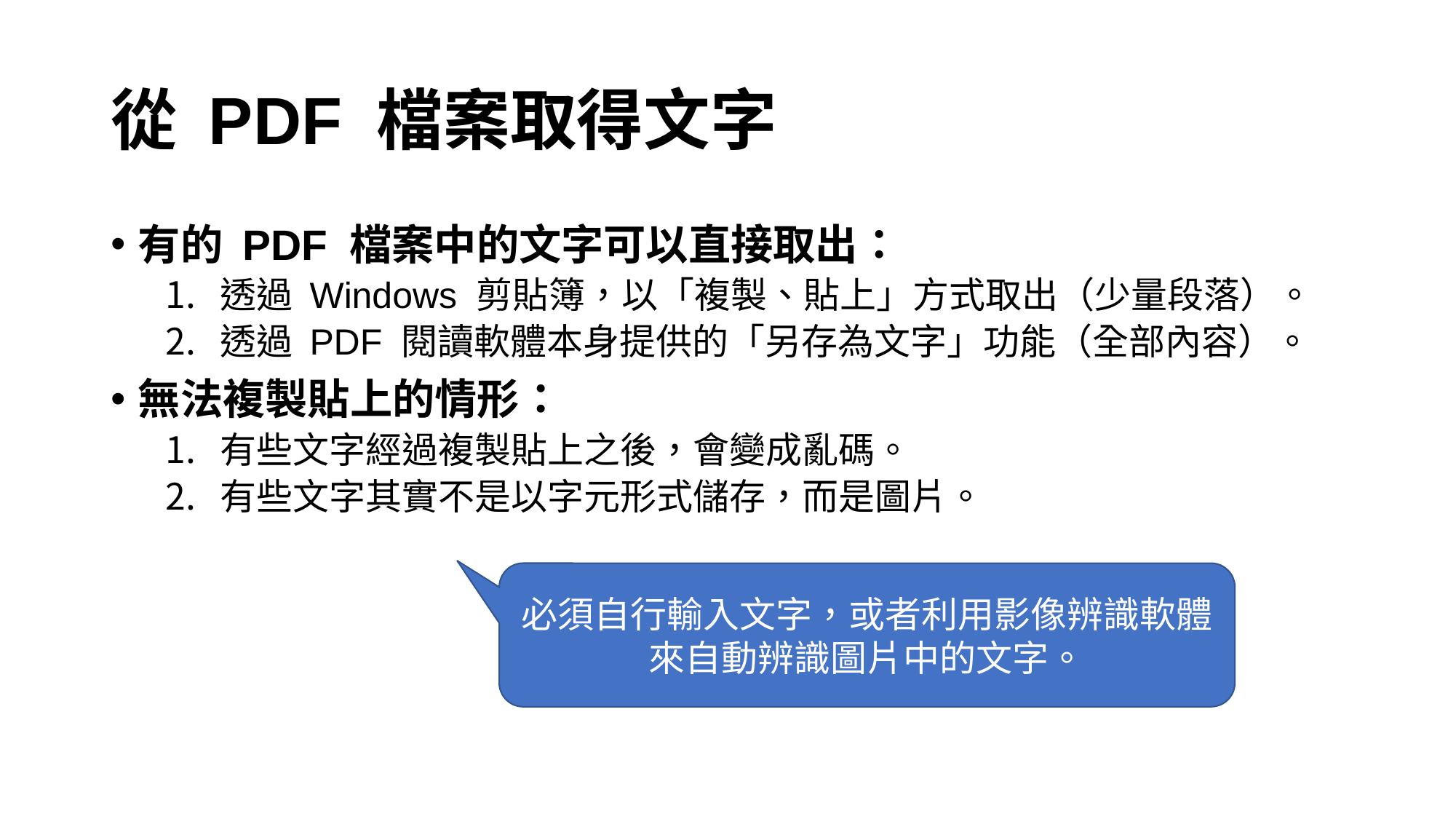

# 從 PDF 檔案取得文字
有的 PDF 檔案中的文字可以直接取出：
透過 Windows 剪貼簿，以「複製、貼上」方式取出（少量段落）。
透過 PDF 閱讀軟體本身提供的「另存為文字」功能（全部內容）。
無法複製貼上的情形：
有些文字經過複製貼上之後，會變成亂碼。
有些文字其實不是以字元形式儲存，而是圖片。
必須自行輸入文字，或者利用影像辨識軟體來自動辨識圖片中的文字。